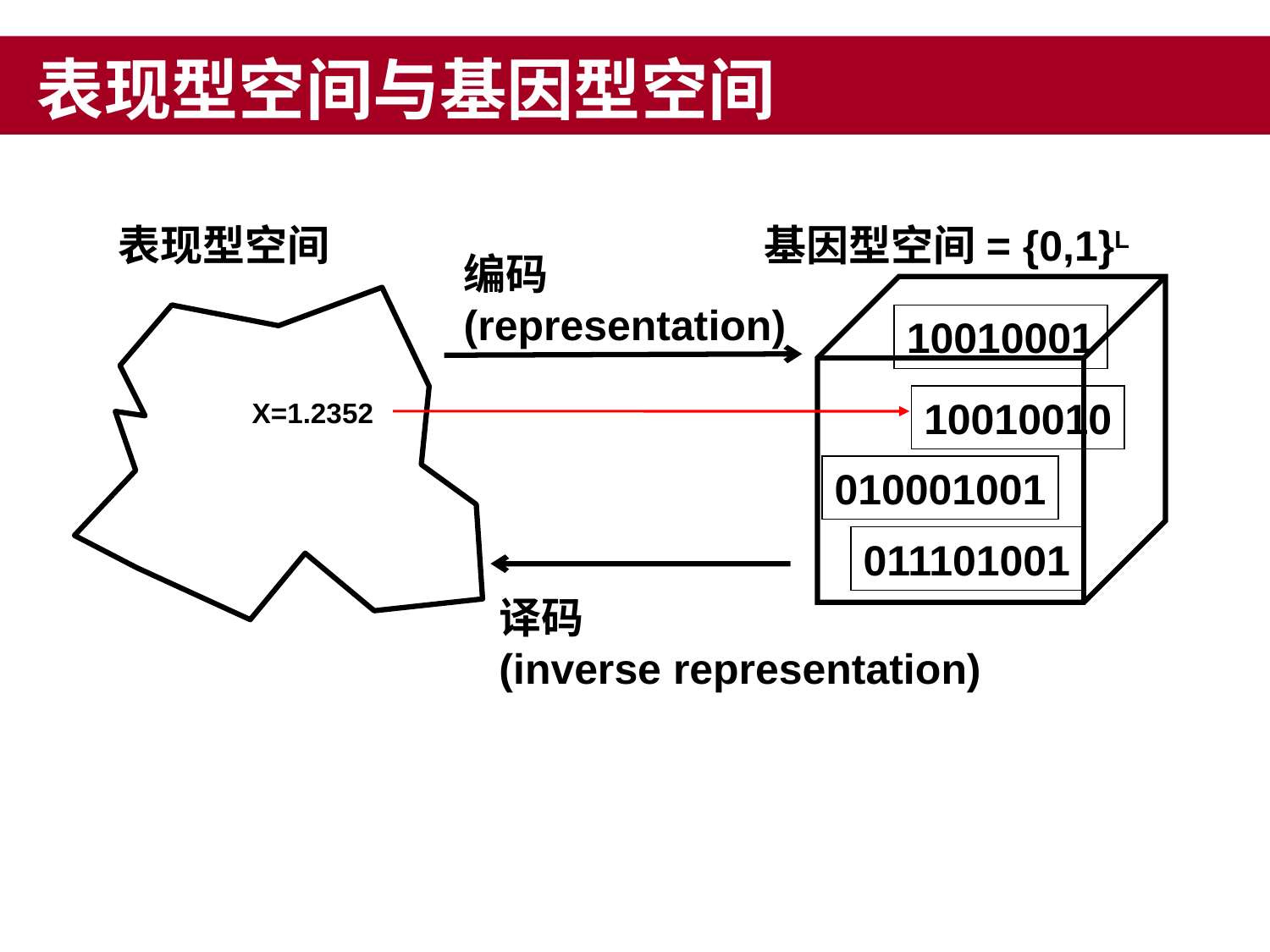

# 表现型空间与基因型空间

表现型空间
基因型空间= {0,1}L
编码
(representation)

10010001
10010010
X=1.2352

010001001
011101001
译码
(inverse representation)